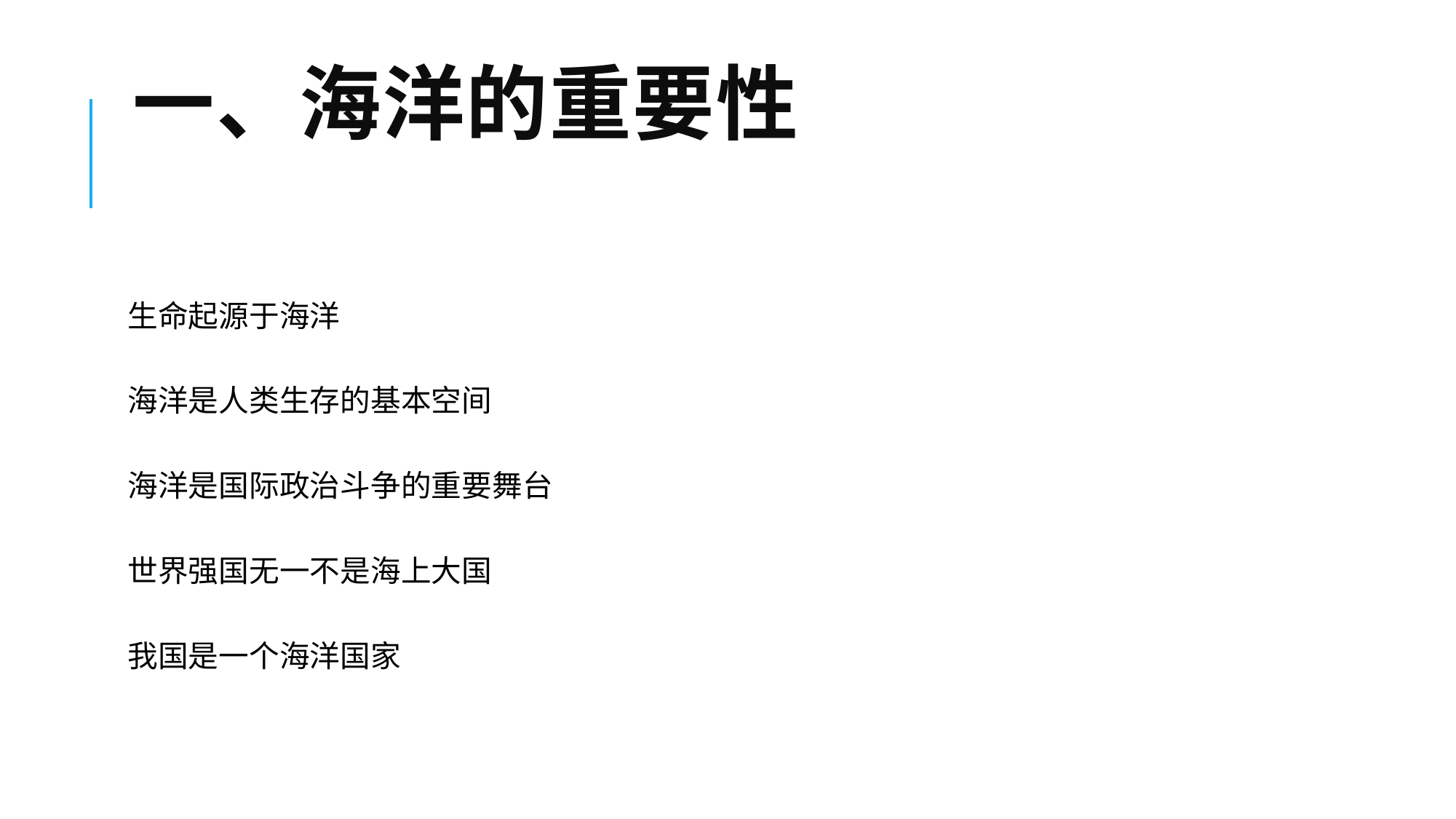

# 一、海洋的重要性
生命起源于海洋
海洋是人类生存的基本空间
海洋是国际政治斗争的重要舞台
世界强国无一不是海上大国
我国是一个海洋国家